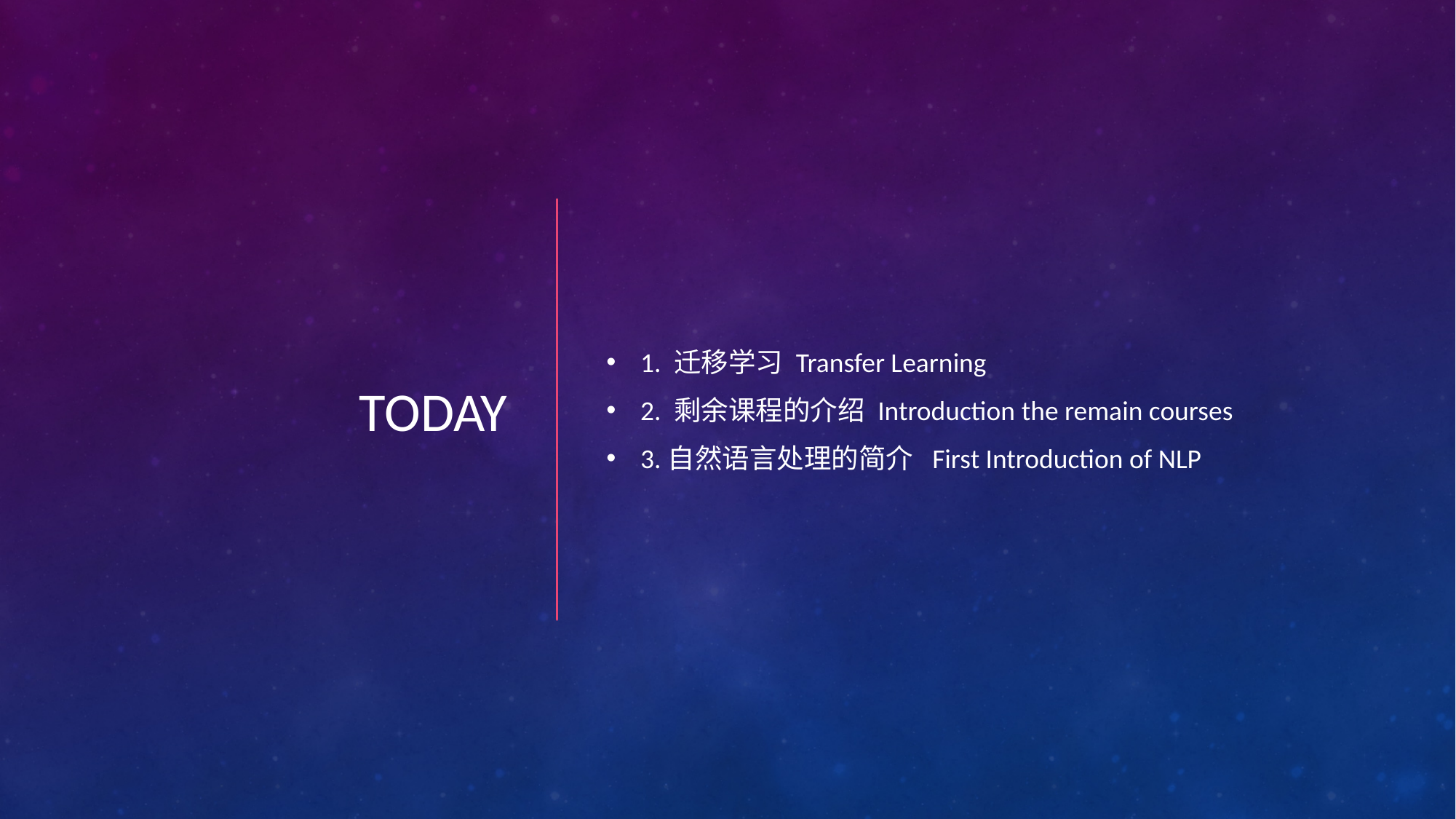

# today
1. 迁移学习 Transfer Learning
2. 剩余课程的介绍 Introduction the remain courses
3.自然语言处理的简介  First Introduction of NLP